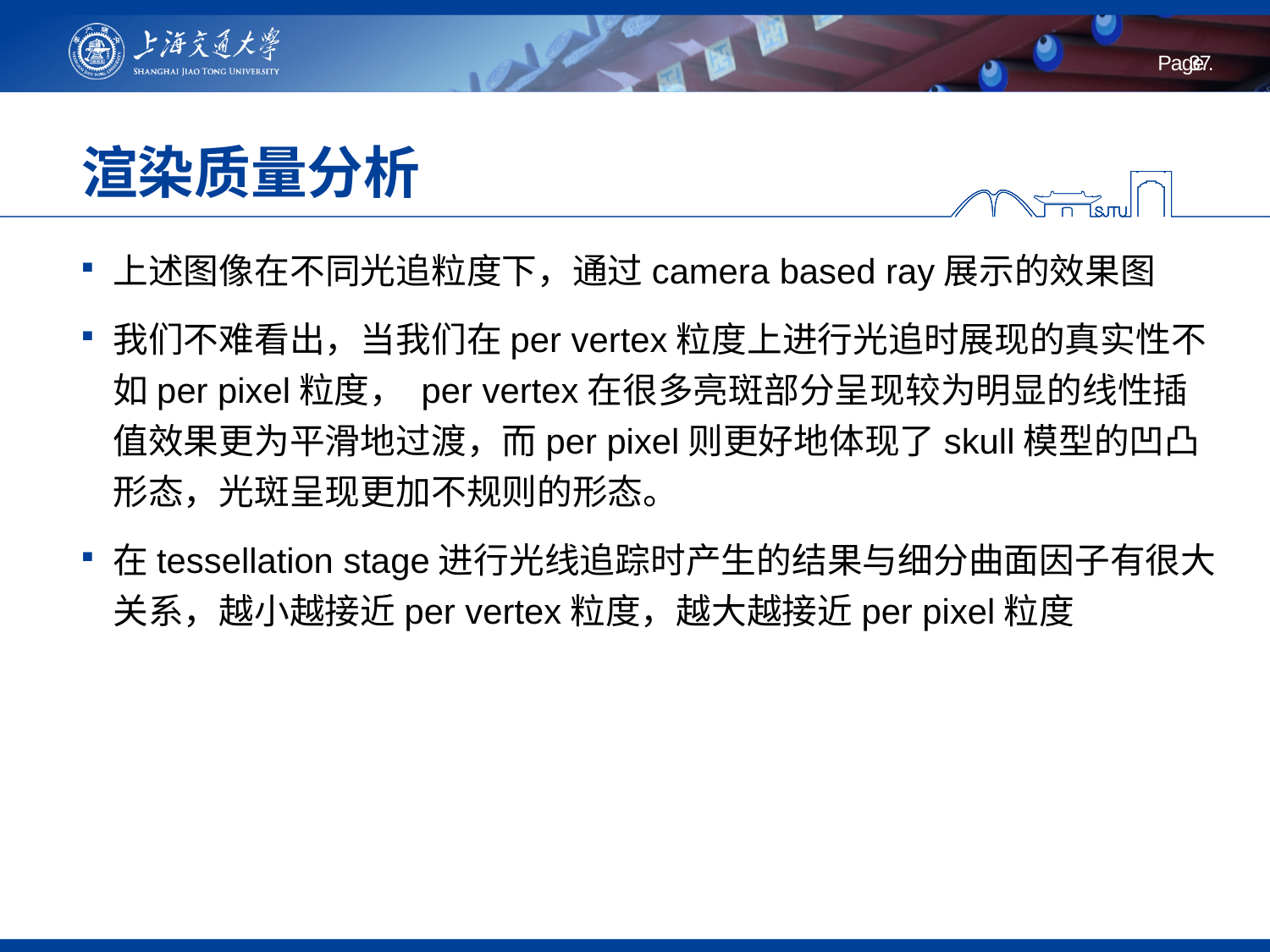

# 渲染质量分析
上述图像在不同光追粒度下，通过camera based ray展示的效果图
我们不难看出，当我们在per vertex粒度上进行光追时展现的真实性不如per pixel粒度， per vertex在很多亮斑部分呈现较为明显的线性插值效果更为平滑地过渡，而per pixel则更好地体现了skull模型的凹凸形态，光斑呈现更加不规则的形态。
在tessellation stage进行光线追踪时产生的结果与细分曲面因子有很大关系，越小越接近per vertex粒度，越大越接近per pixel粒度